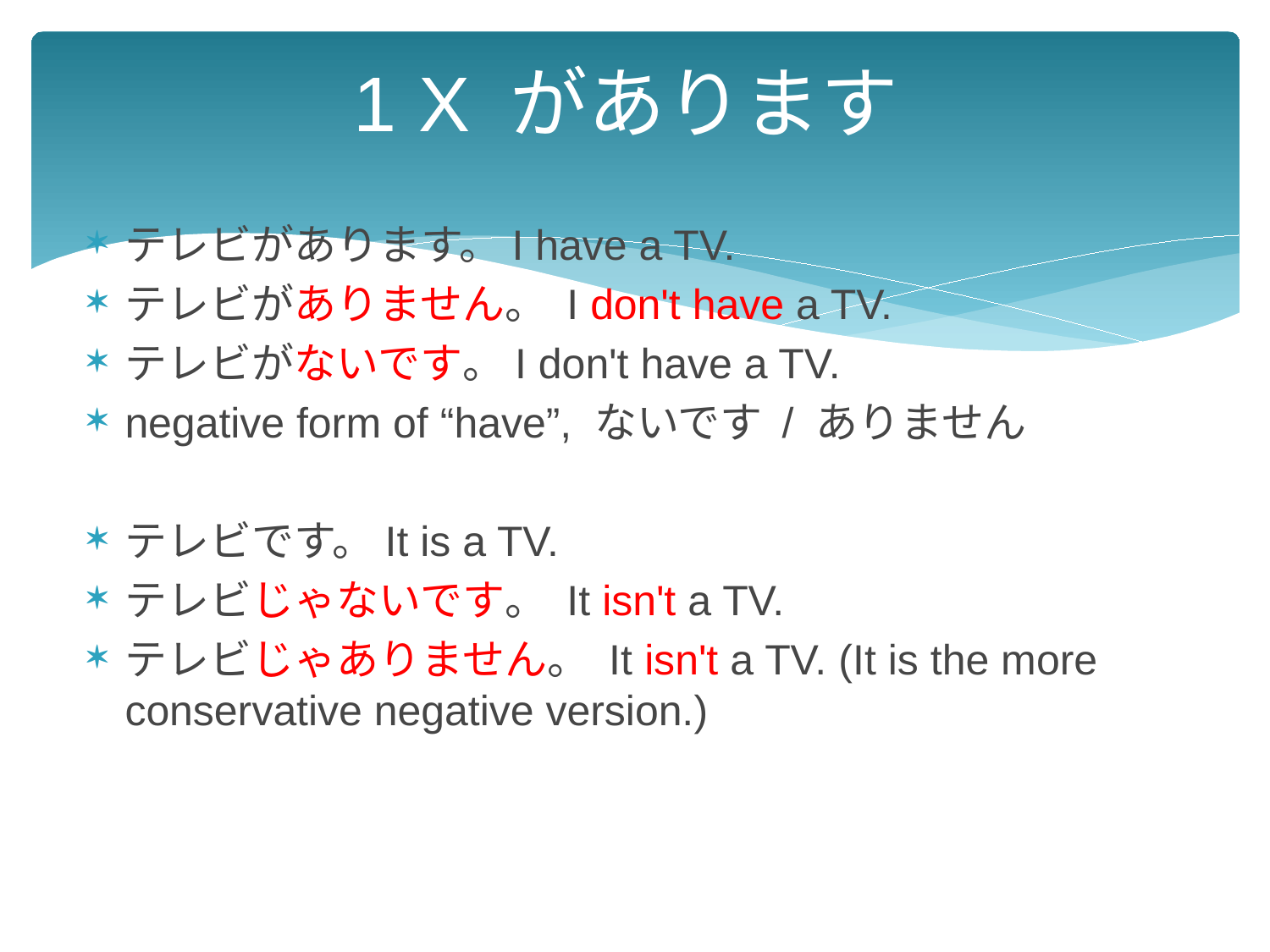

# 1 X があります
テレビがあります。I have a TV.
テレビがありません。 I don't have a TV.
テレビがないです。I don't have a TV.
negative form of “have”, ないです / ありません

テレビです。It is a TV.
テレビじゃないです。 It isn't a TV.
テレビじゃありません。 It isn't a TV. (It is the more conservative negative version.)